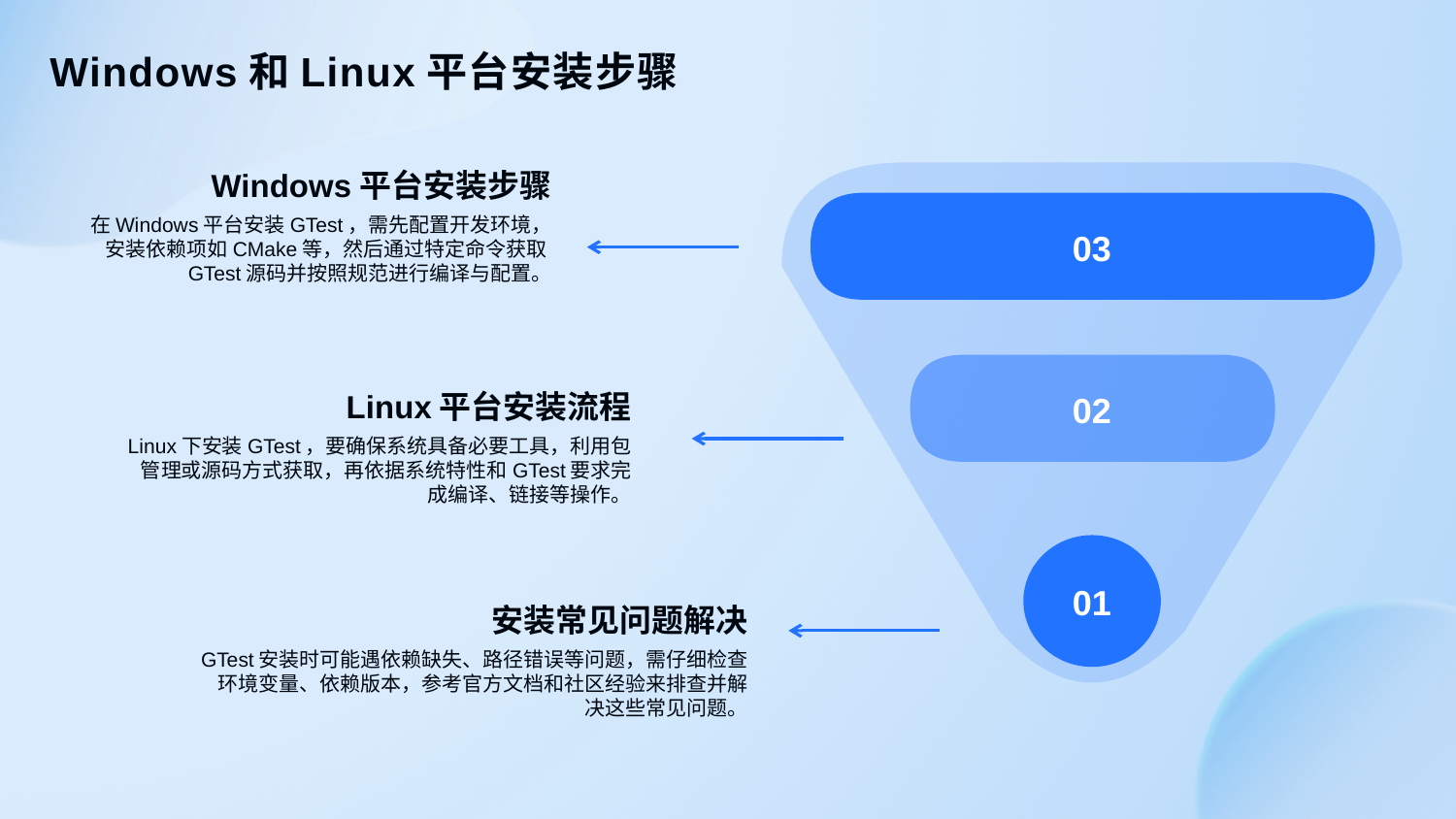

Windows和Linux平台安装步骤
Windows平台安装步骤

在Windows平台安装GTest，需先配置开发环境，安装依赖项如CMake等，然后通过特定命令获取GTest源码并按照规范进行编译与配置。
03

02
Linux平台安装流程
Linux下安装GTest，要确保系统具备必要工具，利用包管理或源码方式获取，再依据系统特性和GTest要求完成编译、链接等操作。

01
安装常见问题解决

GTest安装时可能遇依赖缺失、路径错误等问题，需仔细检查环境变量、依赖版本，参考官方文档和社区经验来排查并解决这些常见问题。